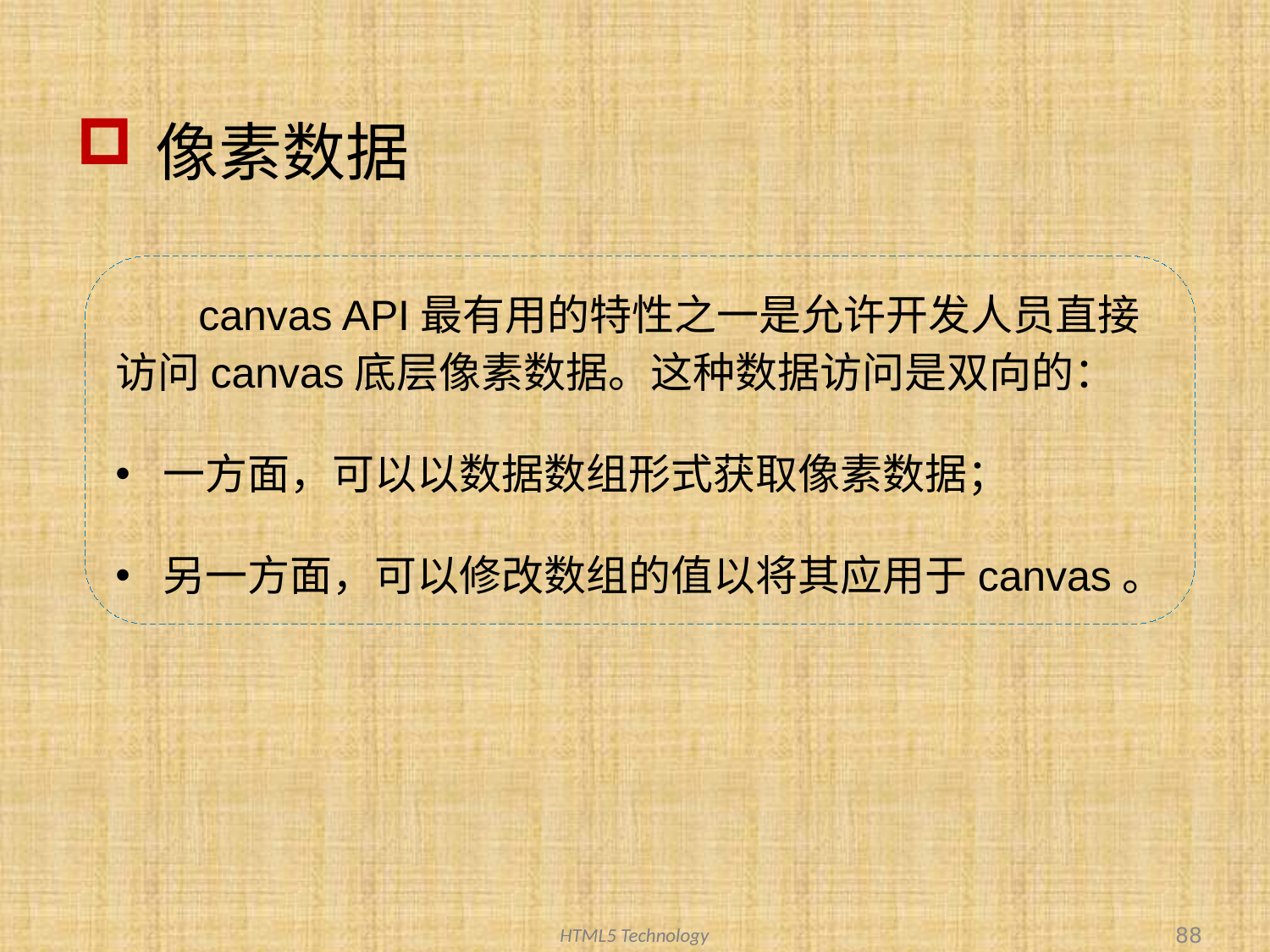

# 像素数据
       canvas API最有用的特性之一是允许开发人员直接访问canvas底层像素数据。这种数据访问是双向的：
一方面，可以以数据数组形式获取像素数据；
另一方面，可以修改数组的值以将其应用于canvas。
88
HTML5 Technology